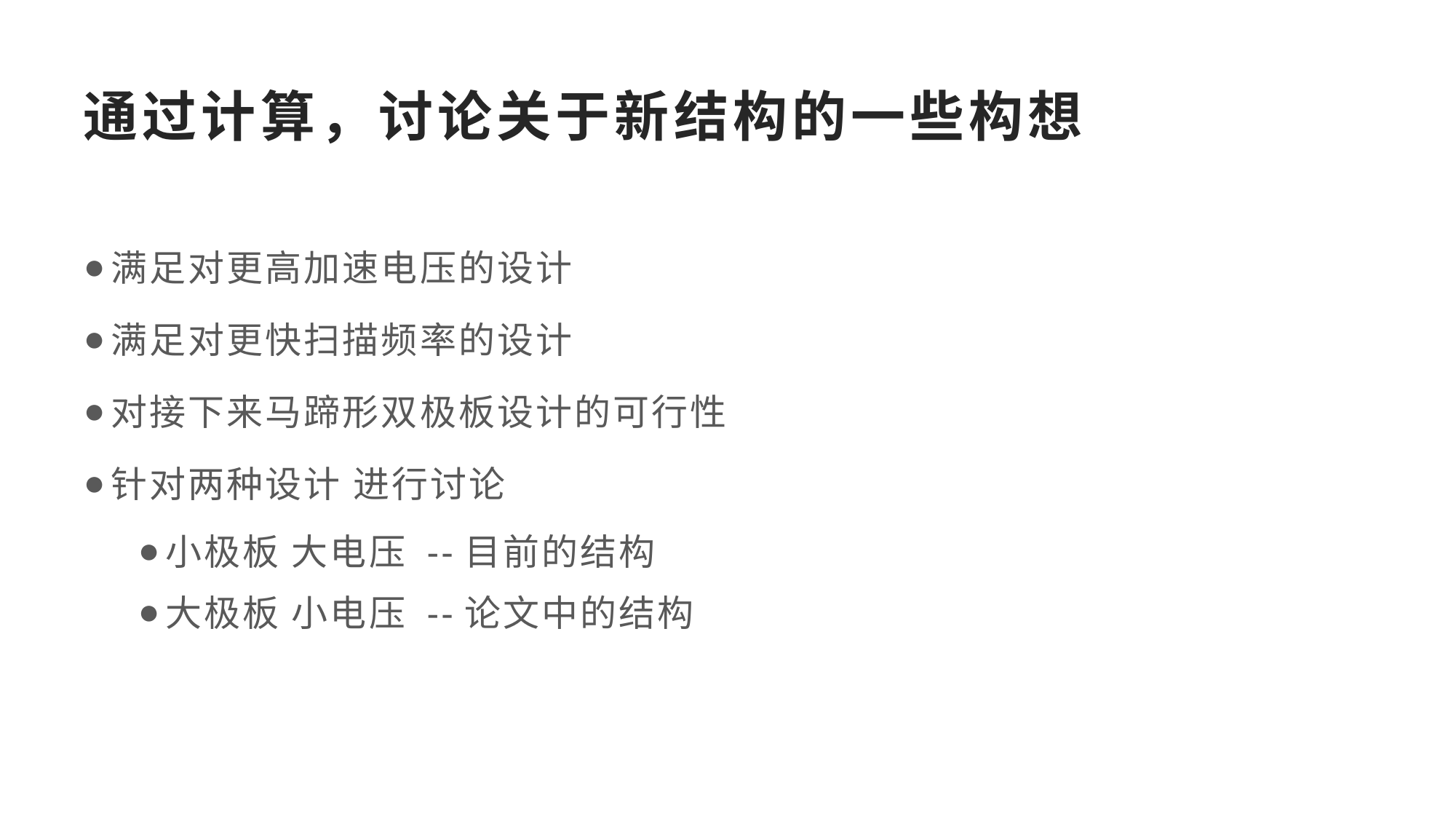

# 通过计算，讨论关于新结构的一些构想
满足对更高加速电压的设计
满足对更快扫描频率的设计
对接下来马蹄形双极板设计的可行性
针对两种设计 进行讨论
小极板 大电压 --目前的结构
大极板 小电压 --论文中的结构